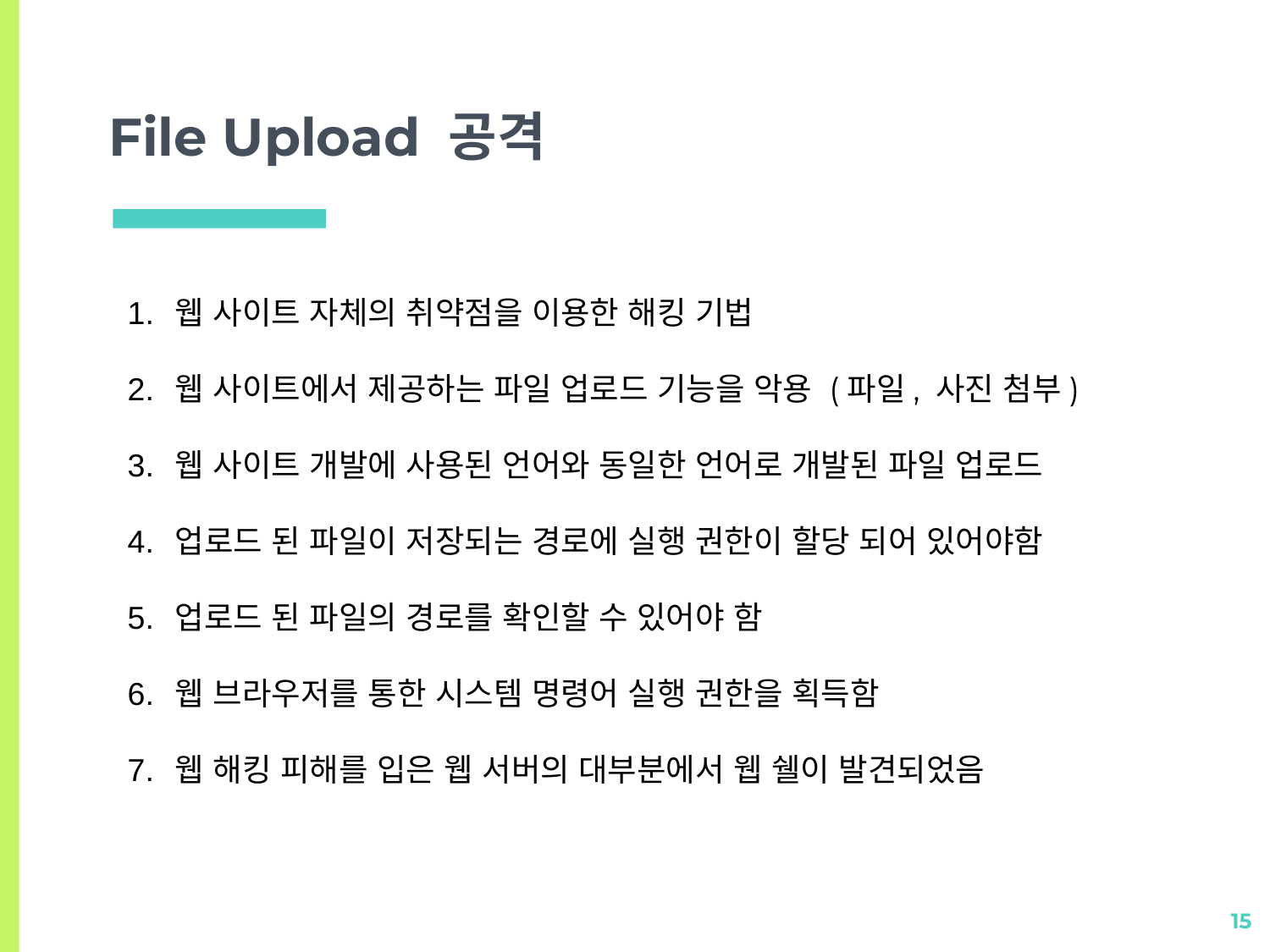

# File Upload 공격
웹 사이트 자체의 취약점을 이용한 해킹 기법

웹 사이트에서 제공하는 파일 업로드 기능을 악용 (파일, 사진 첨부)

웹 사이트 개발에 사용된 언어와 동일한 언어로 개발된 파일 업로드

업로드 된 파일이 저장되는 경로에 실행 권한이 할당 되어 있어야함

업로드 된 파일의 경로를 확인할 수 있어야 함

웹 브라우저를 통한 시스템 명령어 실행 권한을 획득함

웹 해킹 피해를 입은 웹 서버의 대부분에서 웹 쉘이 발견되었음

15